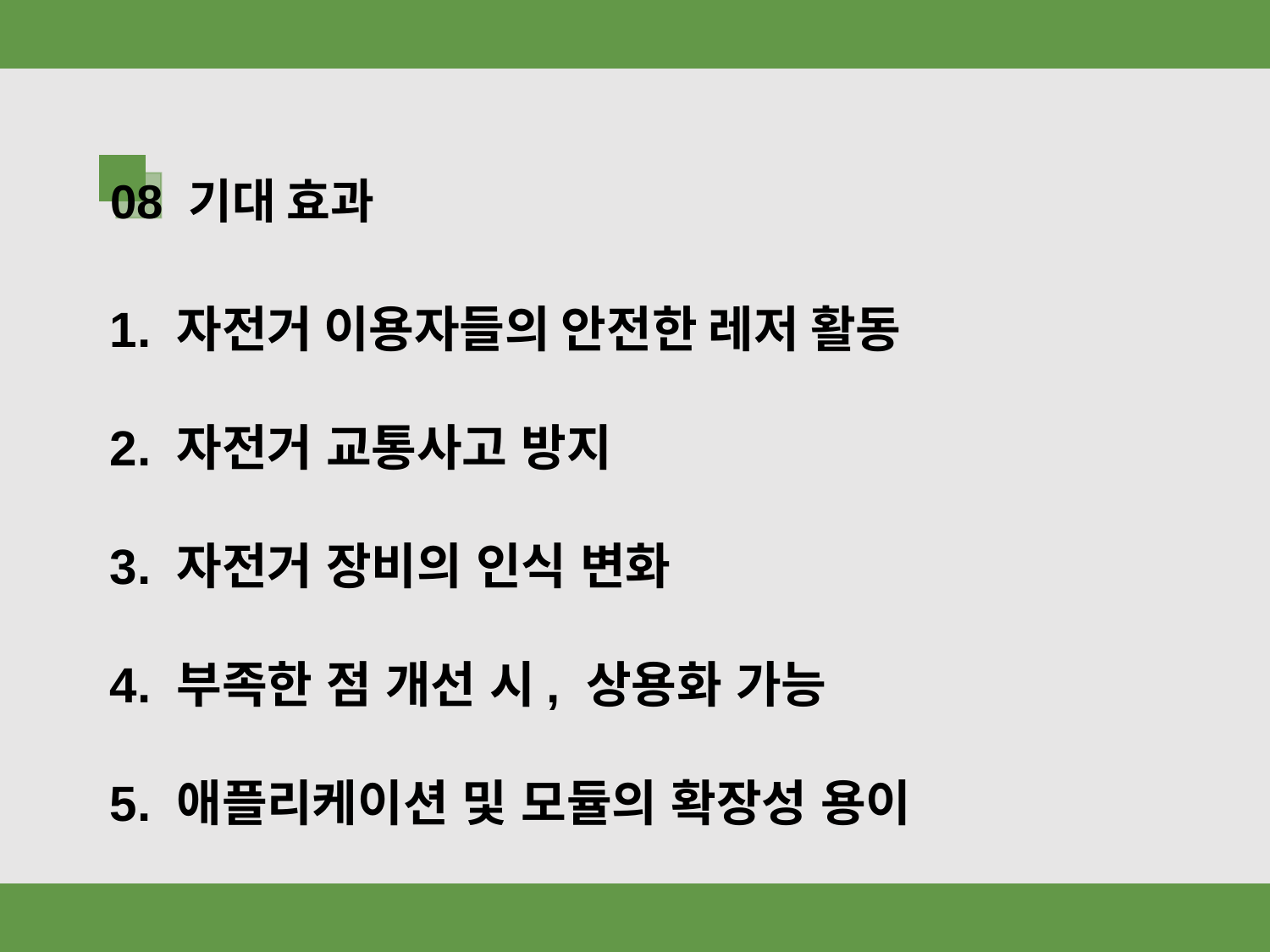

08 기대 효과
1. 자전거 이용자들의 안전한 레저 활동

2. 자전거 교통사고 방지

3. 자전거 장비의 인식 변화

4. 부족한 점 개선 시, 상용화 가능

5. 애플리케이션 및 모듈의 확장성 용이